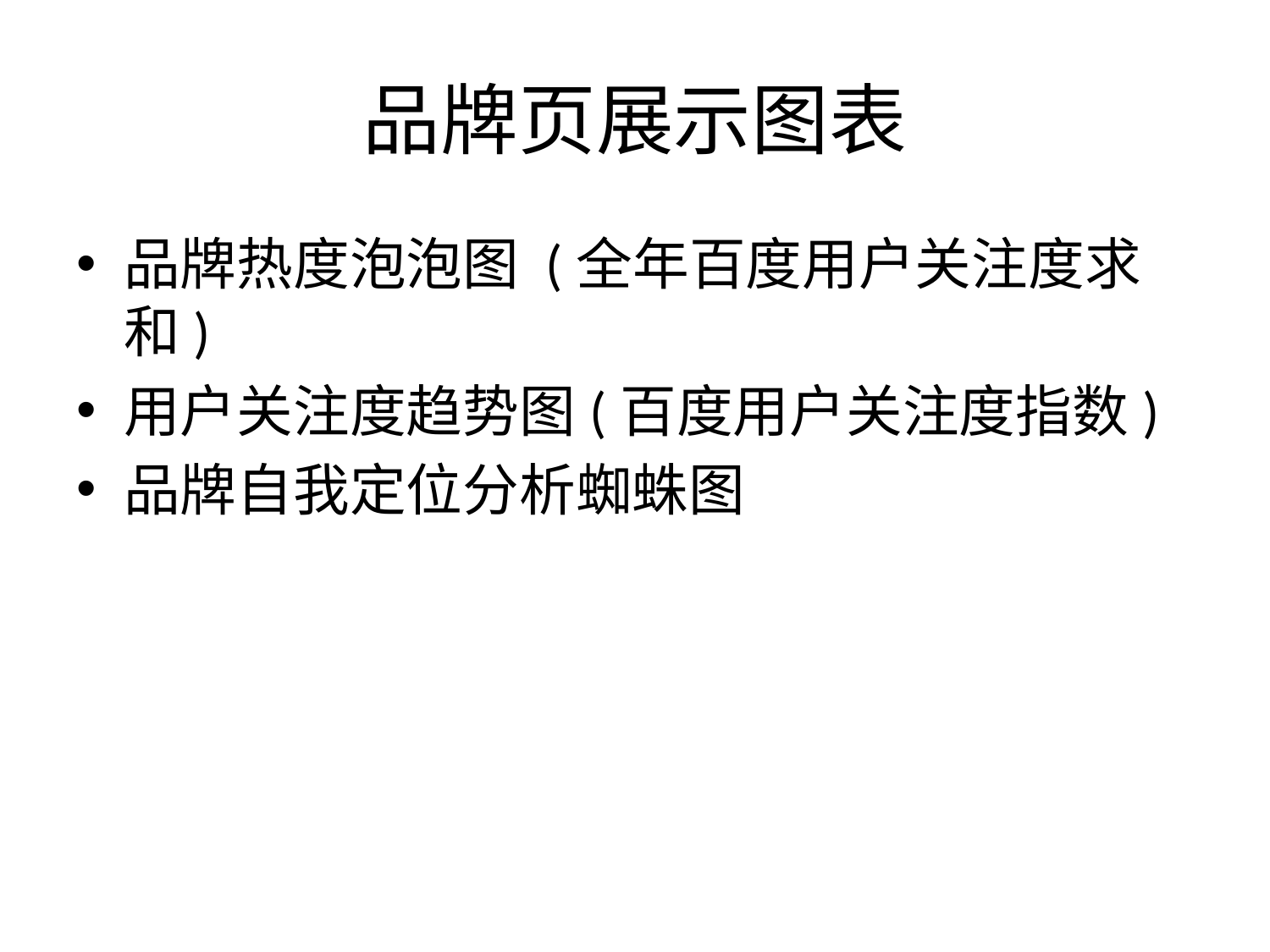

# 品牌页展示图表
品牌热度泡泡图 (全年百度用户关注度求和)
用户关注度趋势图(百度用户关注度指数)
品牌自我定位分析蜘蛛图